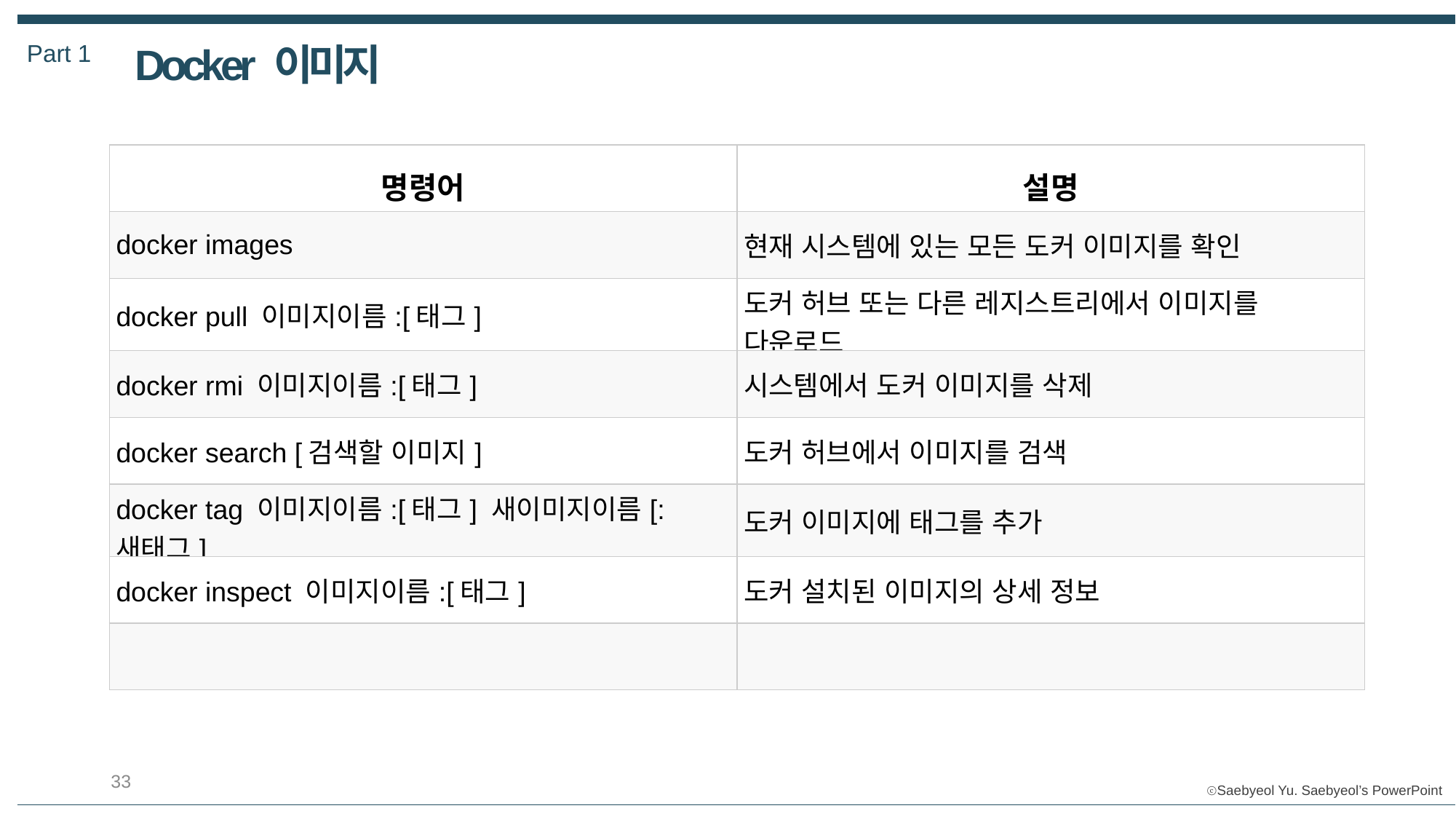

Part 1
Docker 이미지
| 명령어 | 설명 |
| --- | --- |
| docker images | 현재 시스템에 있는 모든 도커 이미지를 확인 |
| docker pull 이미지이름:[태그] | 도커 허브 또는 다른 레지스트리에서 이미지를 다운로드 |
| docker rmi 이미지이름:[태그] | 시스템에서 도커 이미지를 삭제 |
| docker search [검색할 이미지] | 도커 허브에서 이미지를 검색 |
| docker tag 이미지이름:[태그] 새이미지이름[:새태그] | 도커 이미지에 태그를 추가 |
| docker inspect 이미지이름:[태그] | 도커 설치된 이미지의 상세 정보 |
|  |  |
33